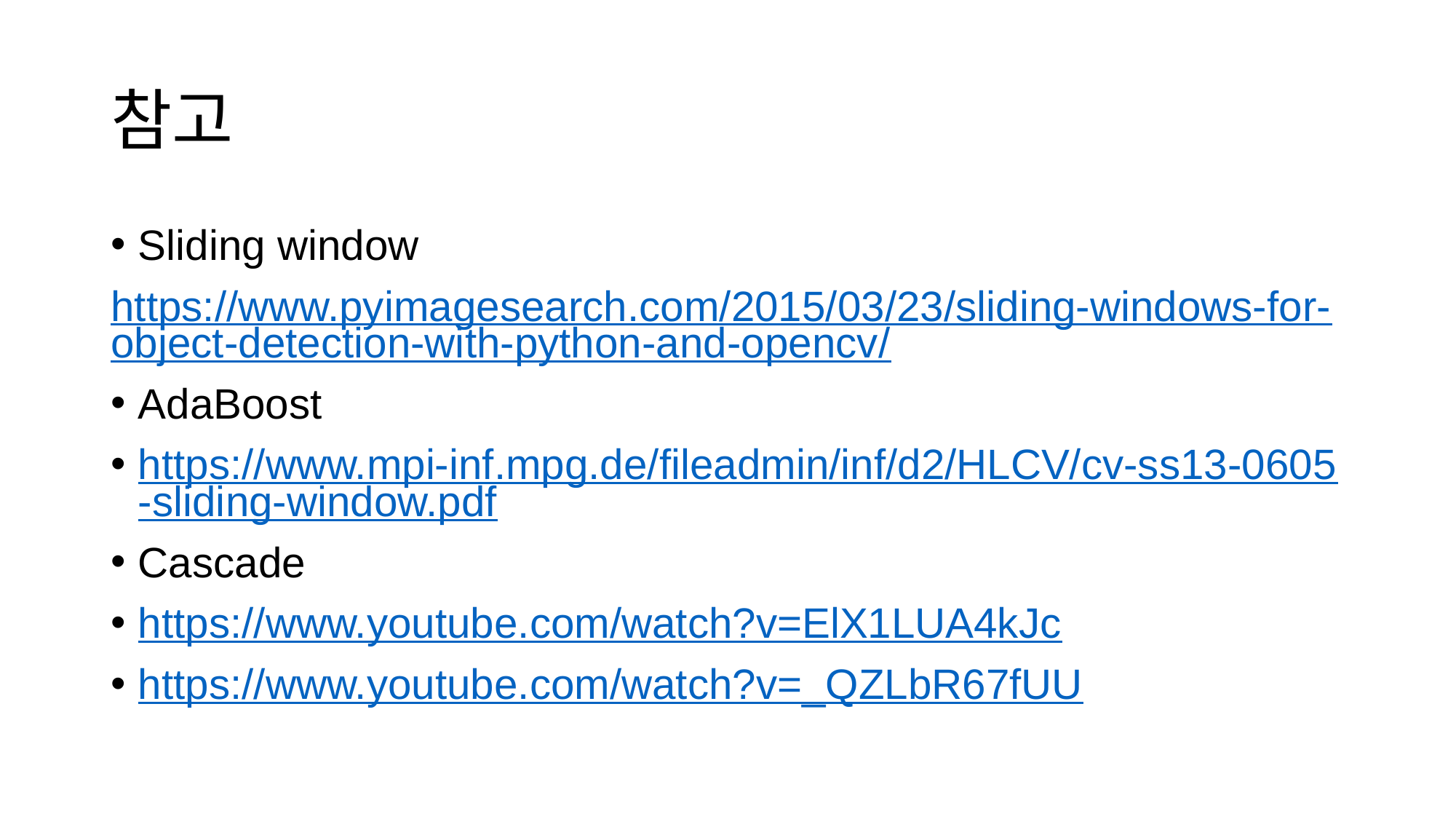

# 참고
Sliding window
https://www.pyimagesearch.com/2015/03/23/sliding-windows-for-object-detection-with-python-and-opencv/
AdaBoost
https://www.mpi-inf.mpg.de/fileadmin/inf/d2/HLCV/cv-ss13-0605-sliding-window.pdf
Cascade
https://www.youtube.com/watch?v=ElX1LUA4kJc
https://www.youtube.com/watch?v=_QZLbR67fUU